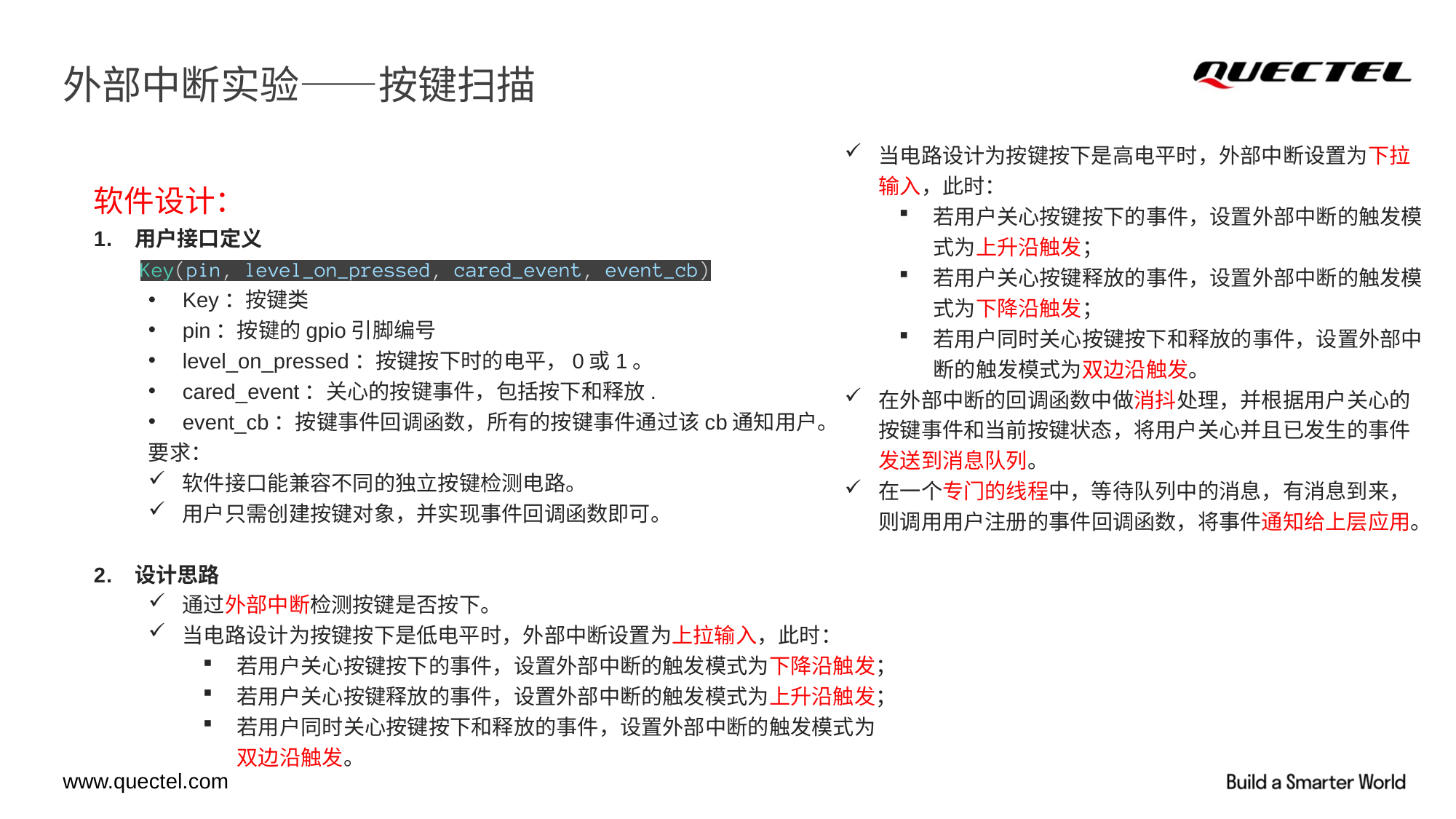

# 外部中断实验——按键扫描
当电路设计为按键按下是高电平时，外部中断设置为下拉输入，此时：
若用户关心按键按下的事件，设置外部中断的触发模式为上升沿触发；
若用户关心按键释放的事件，设置外部中断的触发模式为下降沿触发；
若用户同时关心按键按下和释放的事件，设置外部中断的触发模式为双边沿触发。
在外部中断的回调函数中做消抖处理，并根据用户关心的按键事件和当前按键状态，将用户关心并且已发生的事件发送到消息队列。
在一个专门的线程中，等待队列中的消息，有消息到来，则调用用户注册的事件回调函数，将事件通知给上层应用。
软件设计：
用户接口定义
    Key(pin, level_on_pressed, cared_event, event_cb)
Key：按键类
pin：按键的gpio引脚编号
level_on_pressed：按键按下时的电平，0或1。
cared_event：关心的按键事件，包括按下和释放.
event_cb：按键事件回调函数，所有的按键事件通过该cb通知用户。
要求：
软件接口能兼容不同的独立按键检测电路。
用户只需创建按键对象，并实现事件回调函数即可。

设计思路
通过外部中断检测按键是否按下。
当电路设计为按键按下是低电平时，外部中断设置为上拉输入，此时：
若用户关心按键按下的事件，设置外部中断的触发模式为下降沿触发；
若用户关心按键释放的事件，设置外部中断的触发模式为上升沿触发；
若用户同时关心按键按下和释放的事件，设置外部中断的触发模式为双边沿触发。